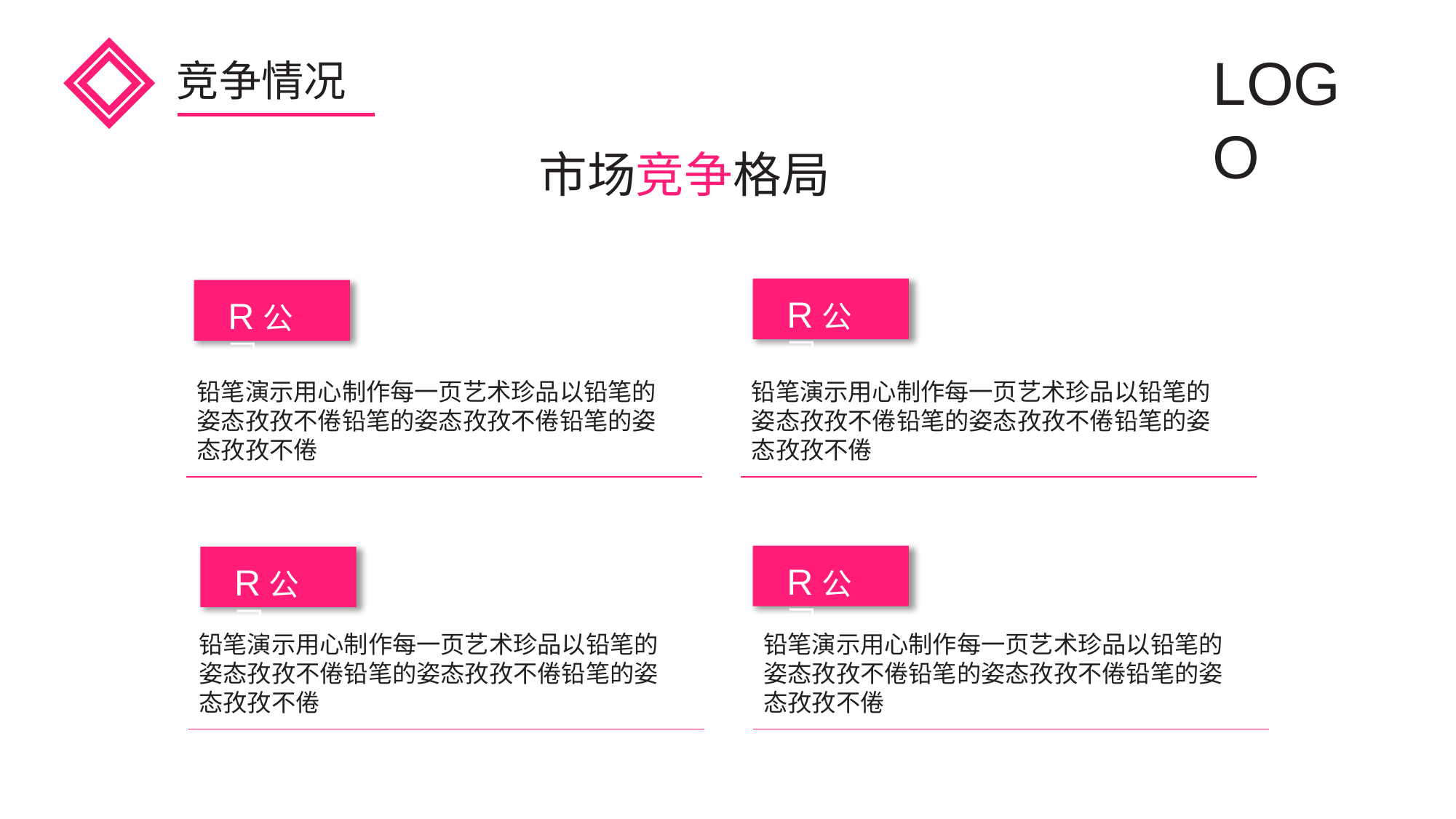

LOGO

竞争情况
市场竞争格局

R公司

R公司
铅笔演示用心制作每一页艺术珍品以铅笔的姿态孜孜不倦铅笔的姿态孜孜不倦铅笔的姿态孜孜不倦
铅笔演示用心制作每一页艺术珍品以铅笔的姿态孜孜不倦铅笔的姿态孜孜不倦铅笔的姿态孜孜不倦

R公司

R公司
铅笔演示用心制作每一页艺术珍品以铅笔的姿态孜孜不倦铅笔的姿态孜孜不倦铅笔的姿态孜孜不倦
铅笔演示用心制作每一页艺术珍品以铅笔的姿态孜孜不倦铅笔的姿态孜孜不倦铅笔的姿态孜孜不倦